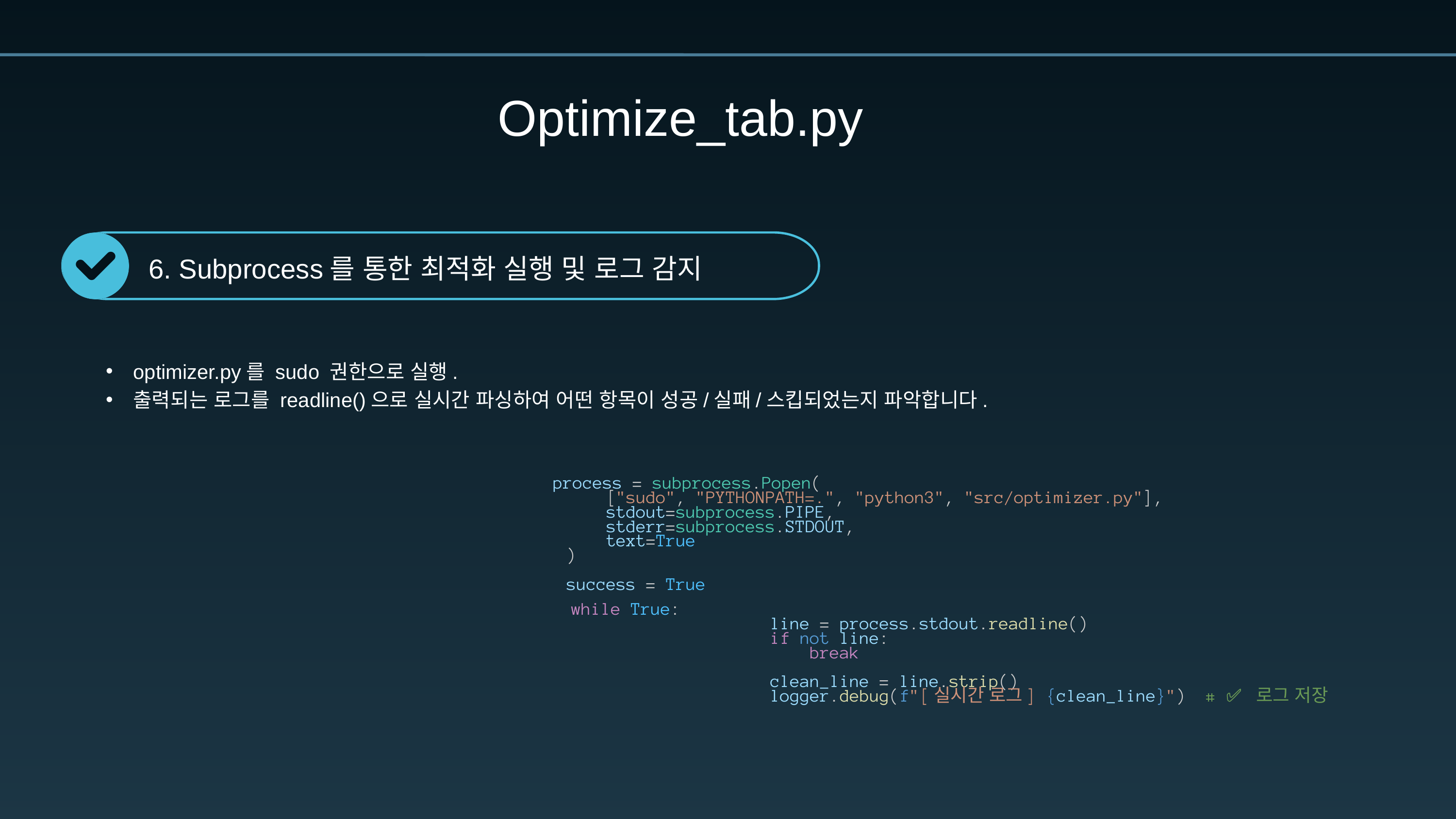

Optimize_tab.py

6. Subprocess를 통한 최적화 실행 및 로그 감지
optimizer.py를 sudo 권한으로 실행.
출력되는 로그를 readline()으로 실시간 파싱하여 어떤 항목이 성공/실패/스킵되었는지 파악합니다.
		process = subprocess.Popen(
                    ["sudo", "PYTHONPATH=.", "python3", "src/optimizer.py"],
                    stdout=subprocess.PIPE,
                    stderr=subprocess.STDOUT,
                    text=True
                )
                success = True
while True:
                    line = process.stdout.readline()
                    if not line:
                        break
                    clean_line = line.strip()
                    logger.debug(f"[실시간 로그] {clean_line}")  # ✅ 로그 저장